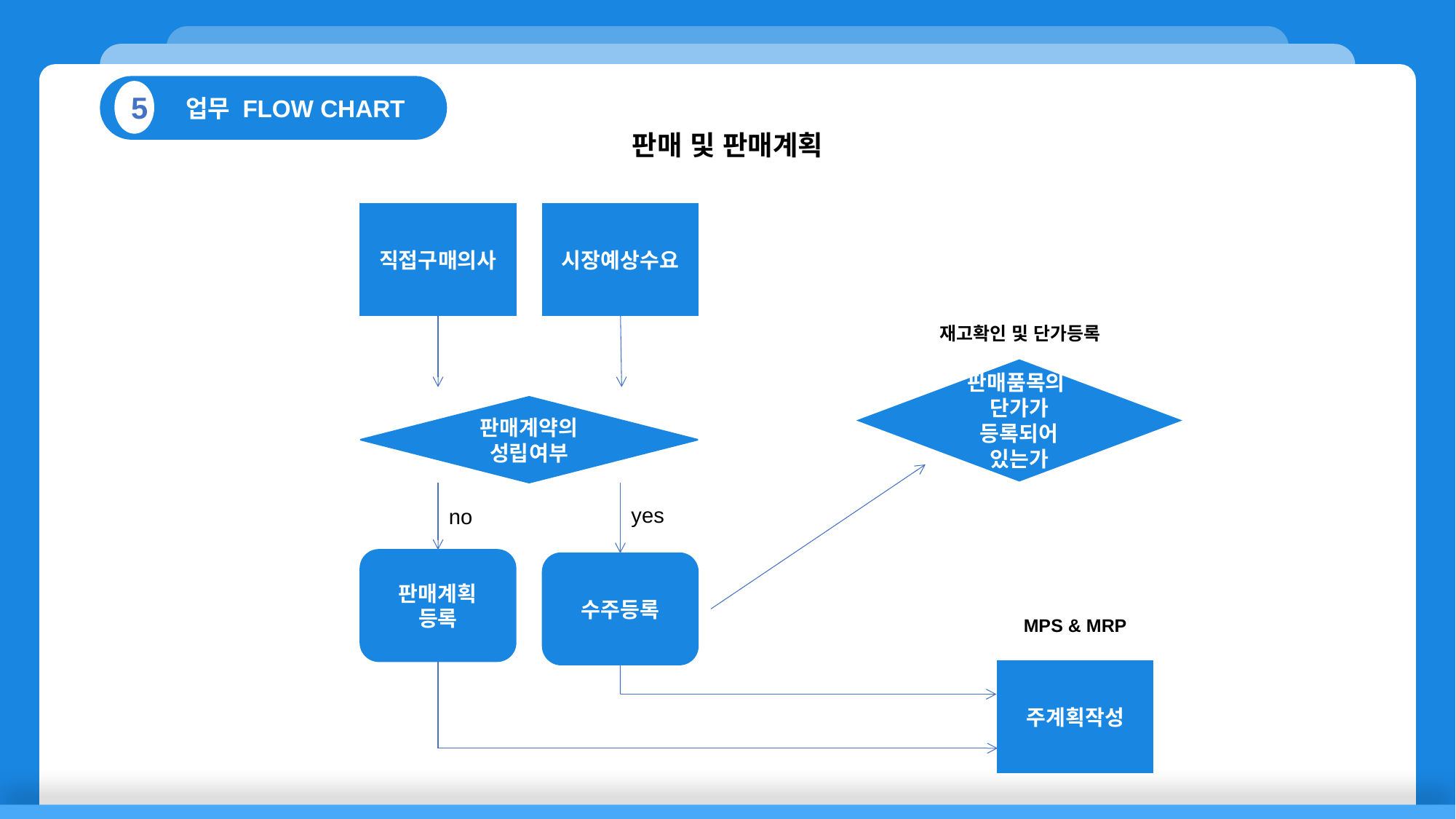

업무 FLOW CHART
5
판매 및 판매계획
직접구매의사
시장예상수요
재고확인 및 단가등록
판매품목의
단가가 등록되어 있는가
판매계약의
성립여부
yes
no
판매계획
등록
수주등록
MPS & MRP
주계획작성